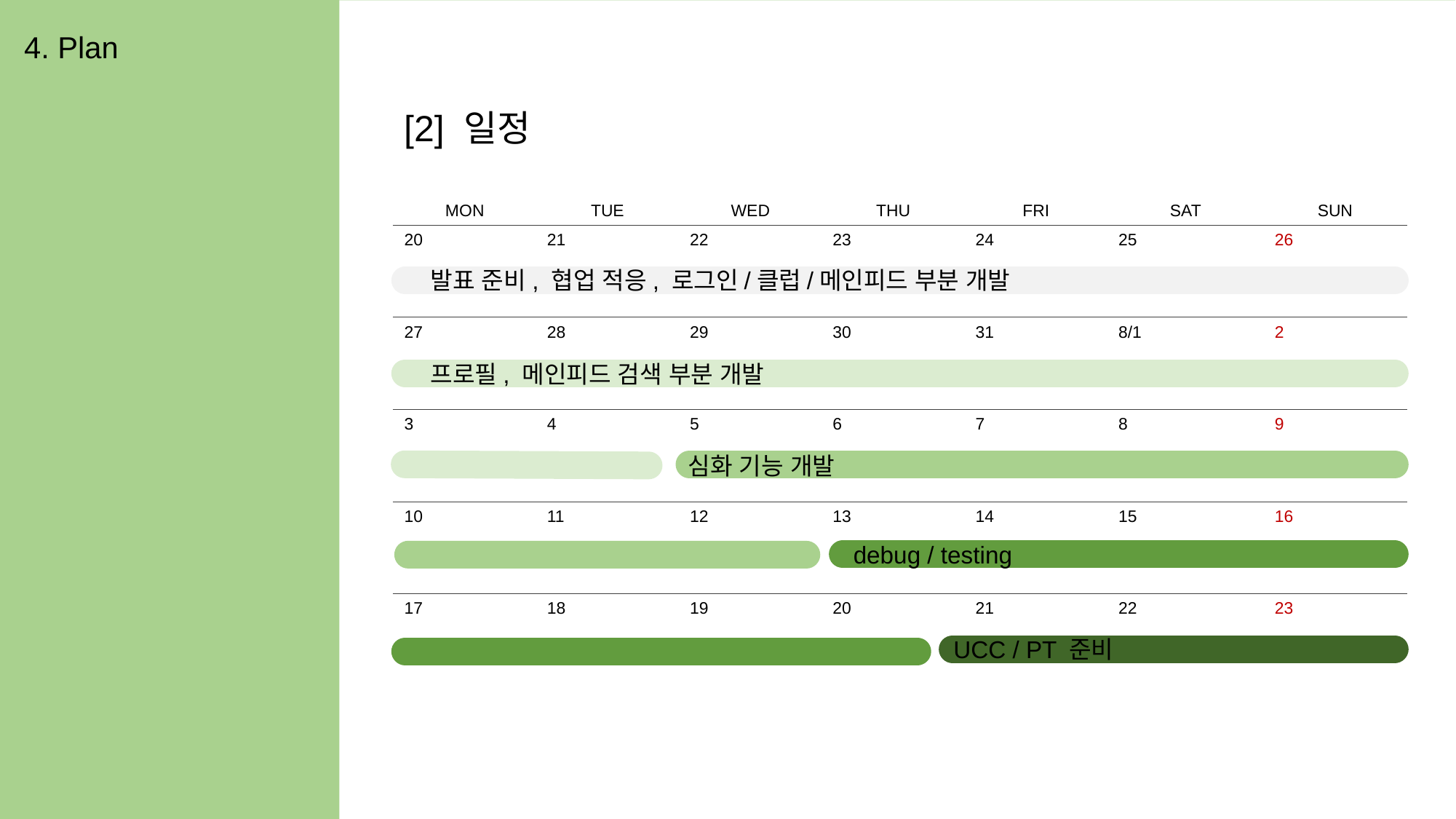

4. Plan
[2] 일정
| MON | TUE | WED | THU | FRI | SAT | SUN |
| --- | --- | --- | --- | --- | --- | --- |
| 20 | 21 | 22 | 23 | 24 | 25 | 26 |
| 27 | 28 | 29 | 30 | 31 | 8/1 | 2 |
| 3 | 4 | 5 | 6 | 7 | 8 | 9 |
| 10 | 11 | 12 | 13 | 14 | 15 | 16 |
| 17 | 18 | 19 | 20 | 21 | 22 | 23 |
발표 준비, 협업 적응, 로그인/클럽/메인피드 부분 개발
프로필, 메인피드 검색 부분 개발
심화 기능 개발
debug / testing
UCC / PT 준비